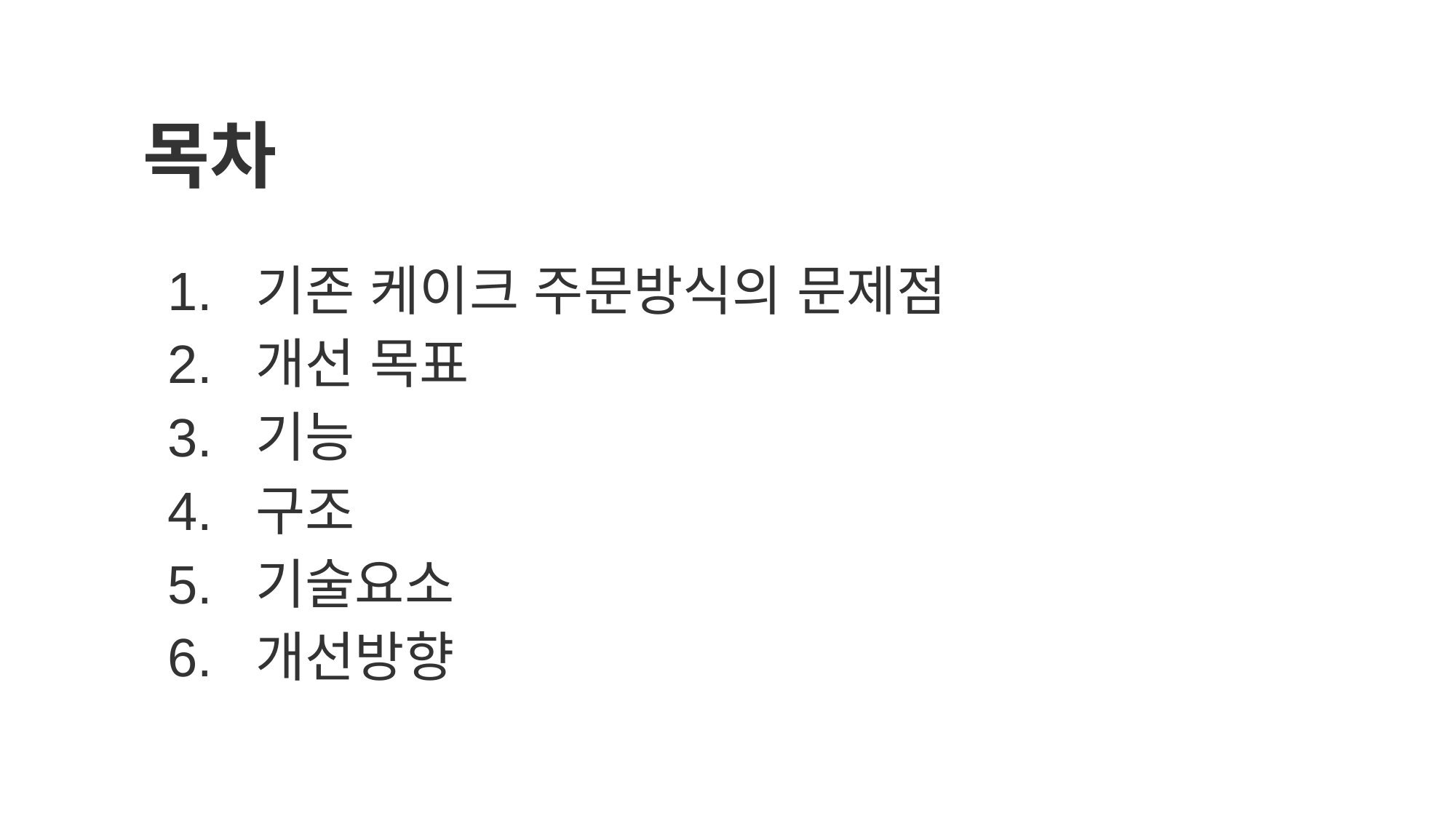

# 목차
기존 케이크 주문방식의 문제점
개선 목표
기능
구조
기술요소
개선방향